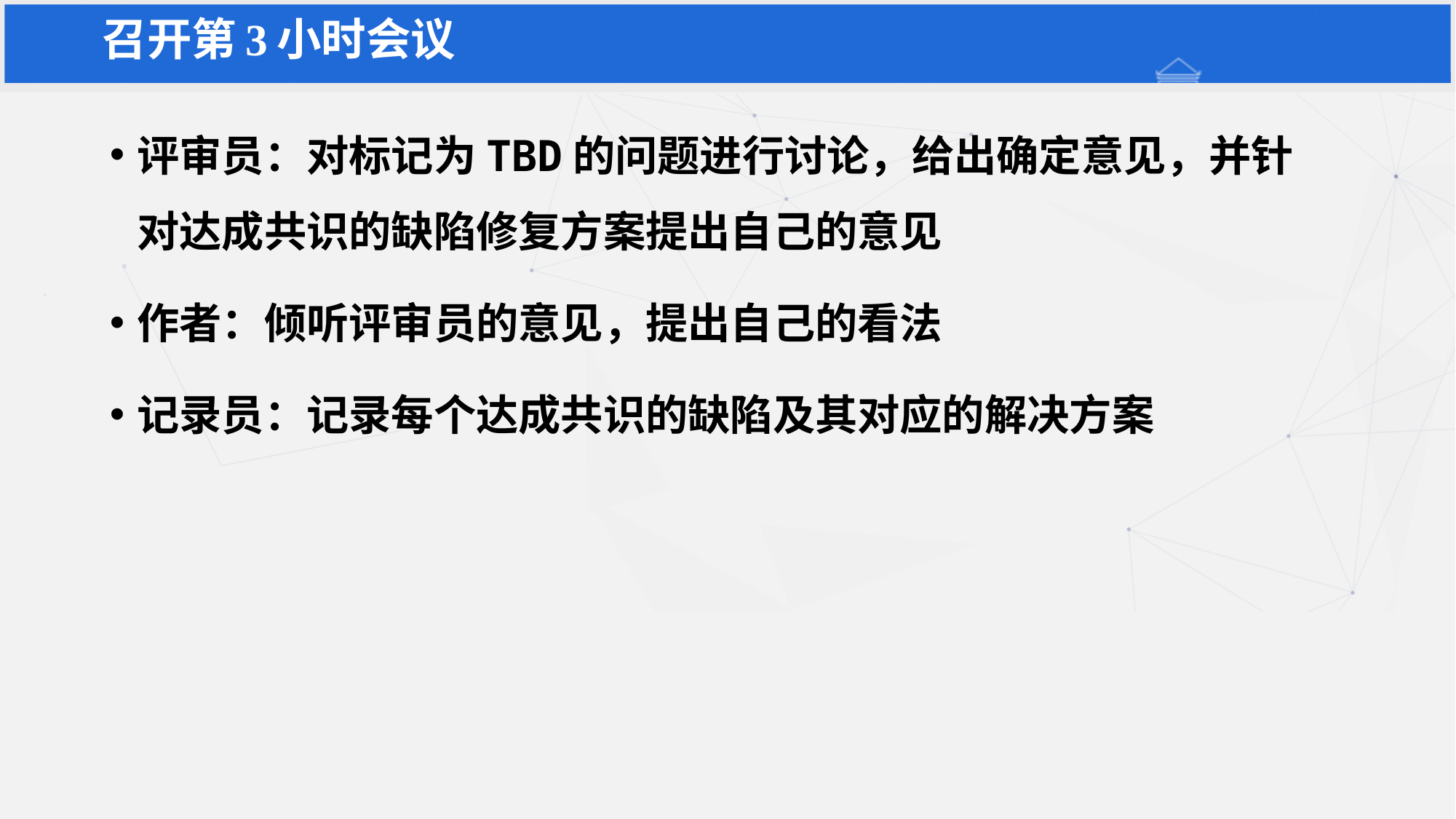

召开第3小时会议
评审员：对标记为TBD的问题进行讨论，给出确定意见，并针对达成共识的缺陷修复方案提出自己的意见
作者：倾听评审员的意见，提出自己的看法
记录员：记录每个达成共识的缺陷及其对应的解决方案